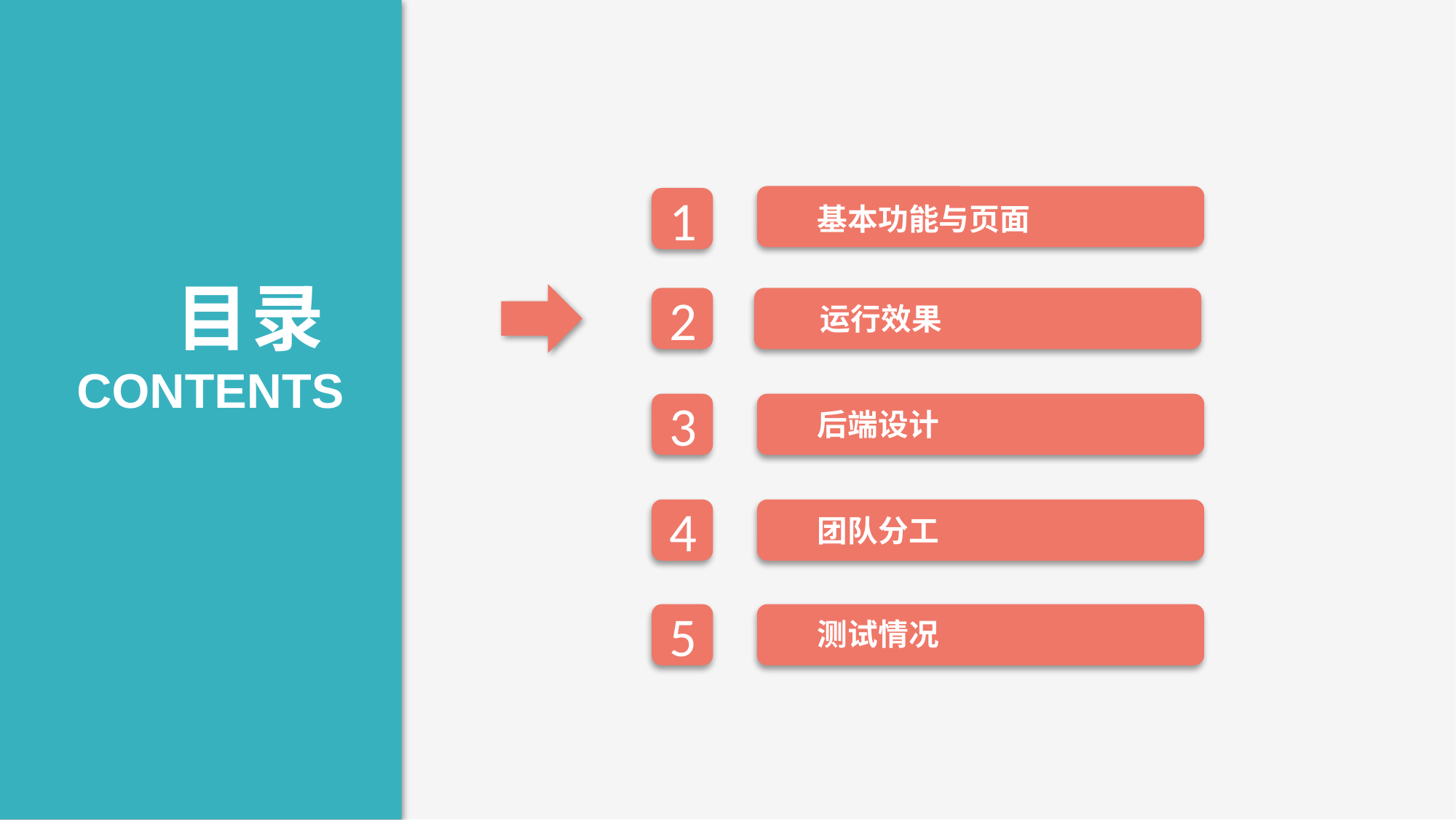

基本功能与页面
1
目录
CONTENTS

2

运行效果
3

后端设计
4

团队分工
5

测试情况